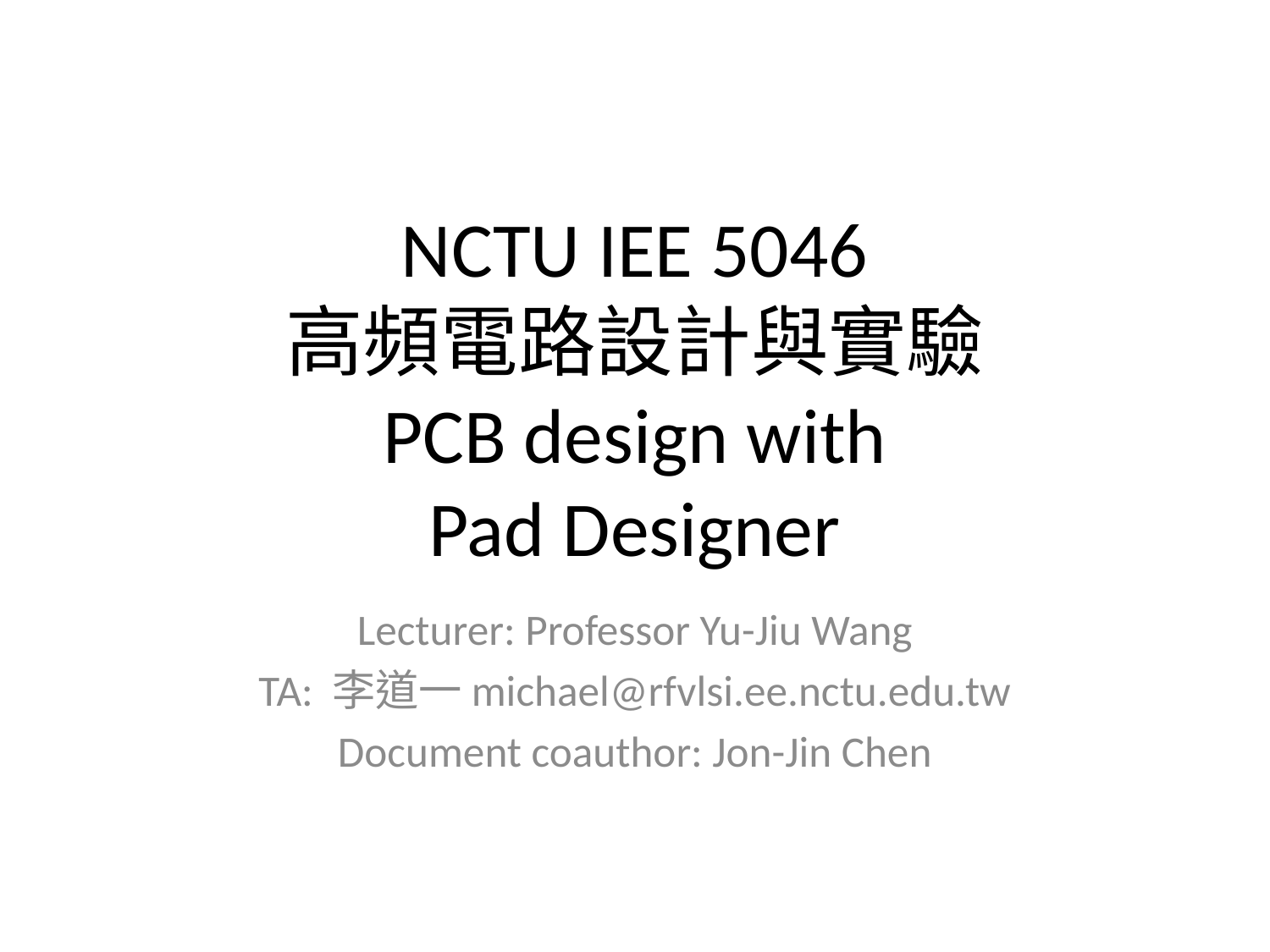

# NCTU IEE 5046 高頻電路設計與實驗 PCB design with Pad Designer
Lecturer: Professor Yu-Jiu Wang
TA: 李道一michael@rfvlsi.ee.nctu.edu.tw
Document coauthor: Jon-Jin Chen